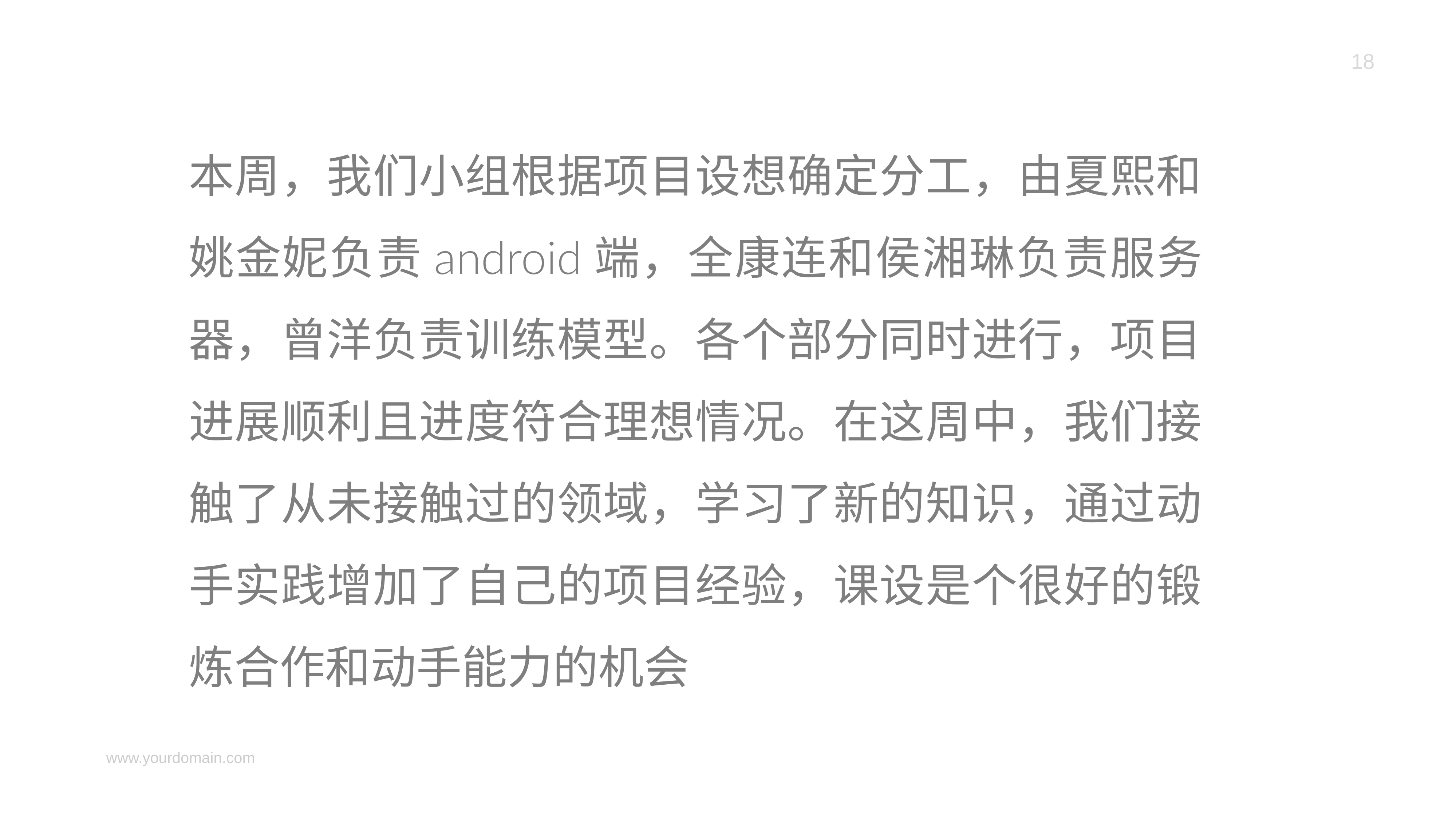

本周，我们小组根据项目设想确定分工，由夏熙和姚金妮负责android端，全康连和侯湘琳负责服务器，曾洋负责训练模型。各个部分同时进行，项目进展顺利且进度符合理想情况。在这周中，我们接触了从未接触过的领域，学习了新的知识，通过动手实践增加了自己的项目经验，课设是个很好的锻炼合作和动手能力的机会